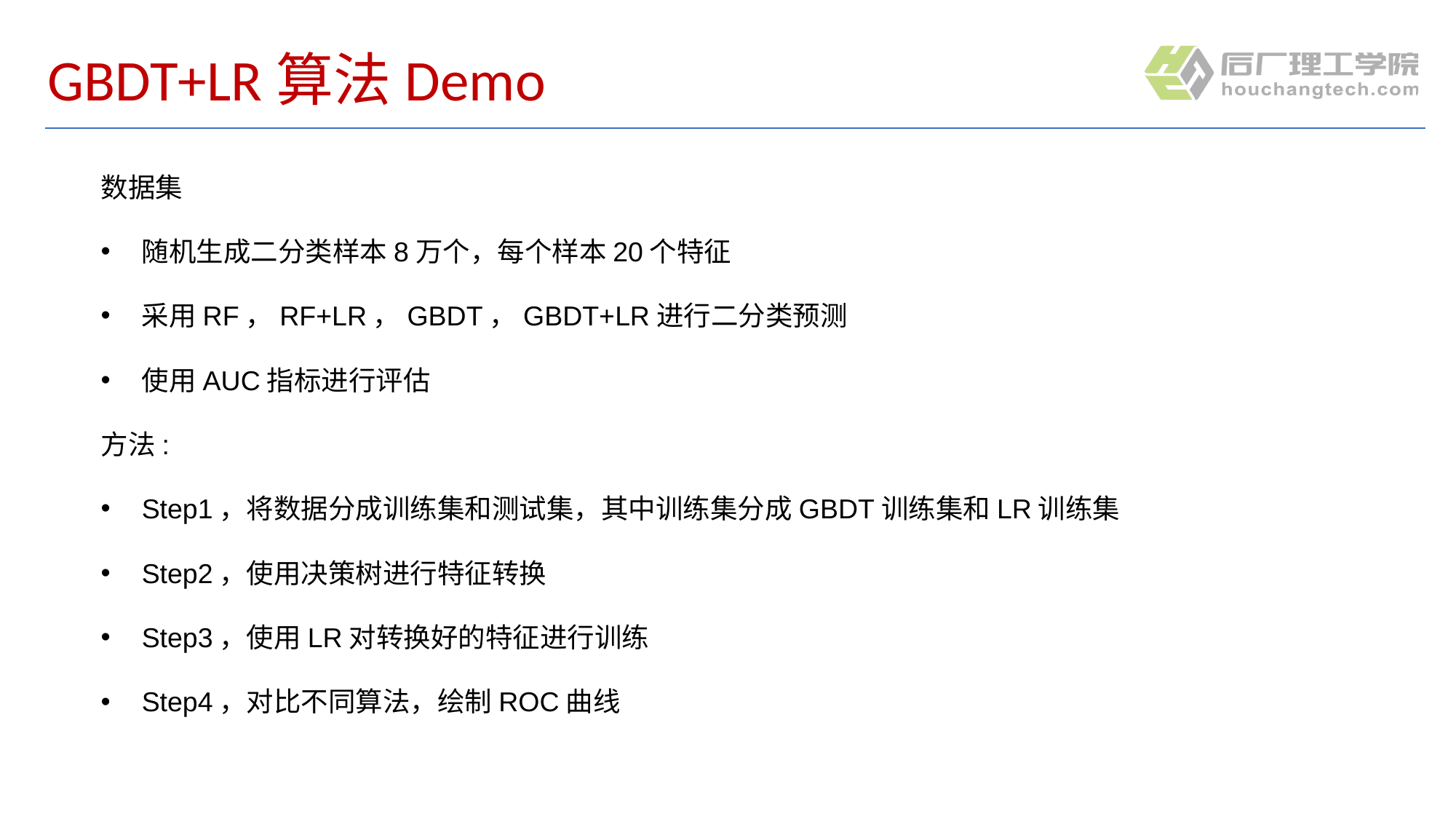

# GBDT+LR算法Demo
数据集
随机生成二分类样本8万个，每个样本20个特征
采用RF，RF+LR，GBDT，GBDT+LR进行二分类预测
使用AUC指标进行评估
方法:
Step1，将数据分成训练集和测试集，其中训练集分成GBDT训练集和LR训练集
Step2，使用决策树进行特征转换
Step3，使用LR对转换好的特征进行训练
Step4，对比不同算法，绘制ROC曲线